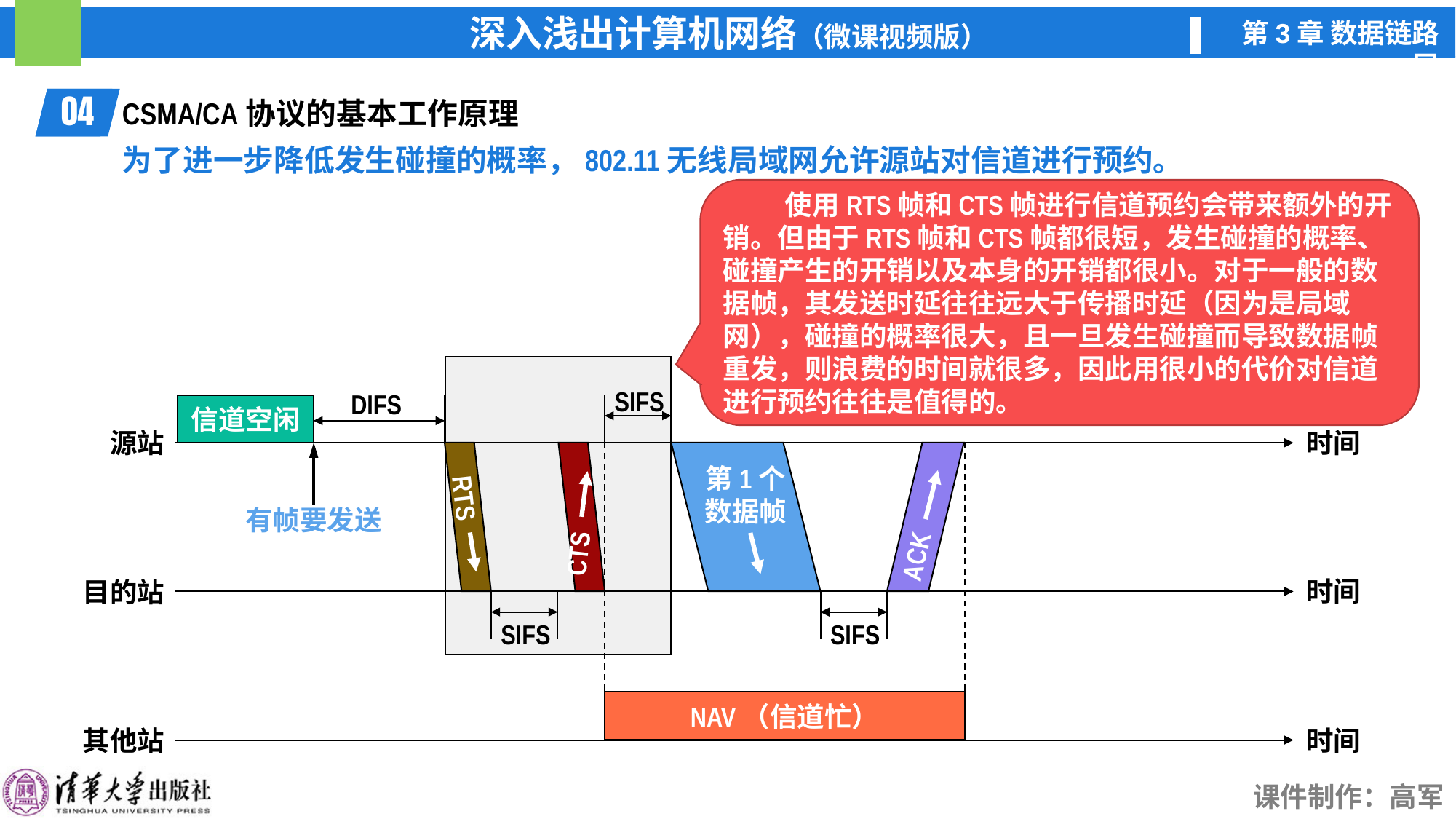

04
01
CSMA/CA协议的基本工作原理
为了进一步降低发生碰撞的概率，802.11无线局域网允许源站对信道进行预约。
         使用RTS帧和CTS帧进行信道预约会带来额外的开销。但由于RTS帧和CTS帧都很短，发生碰撞的概率、碰撞产生的开销以及本身的开销都很小。对于一般的数据帧，其发送时延往往远大于传播时延（因为是局域网），碰撞的概率很大，且一旦发生碰撞而导致数据帧重发，则浪费的时间就很多，因此用很小的代价对信道进行预约往往是值得的。

SIFS
DIFS
信道空闲
源站
时间
时间
目的站
其他站
时间
有帧要发送

RTS

CTS

第1个
数据帧

ACK
SIFS
SIFS
NAV（信道忙）